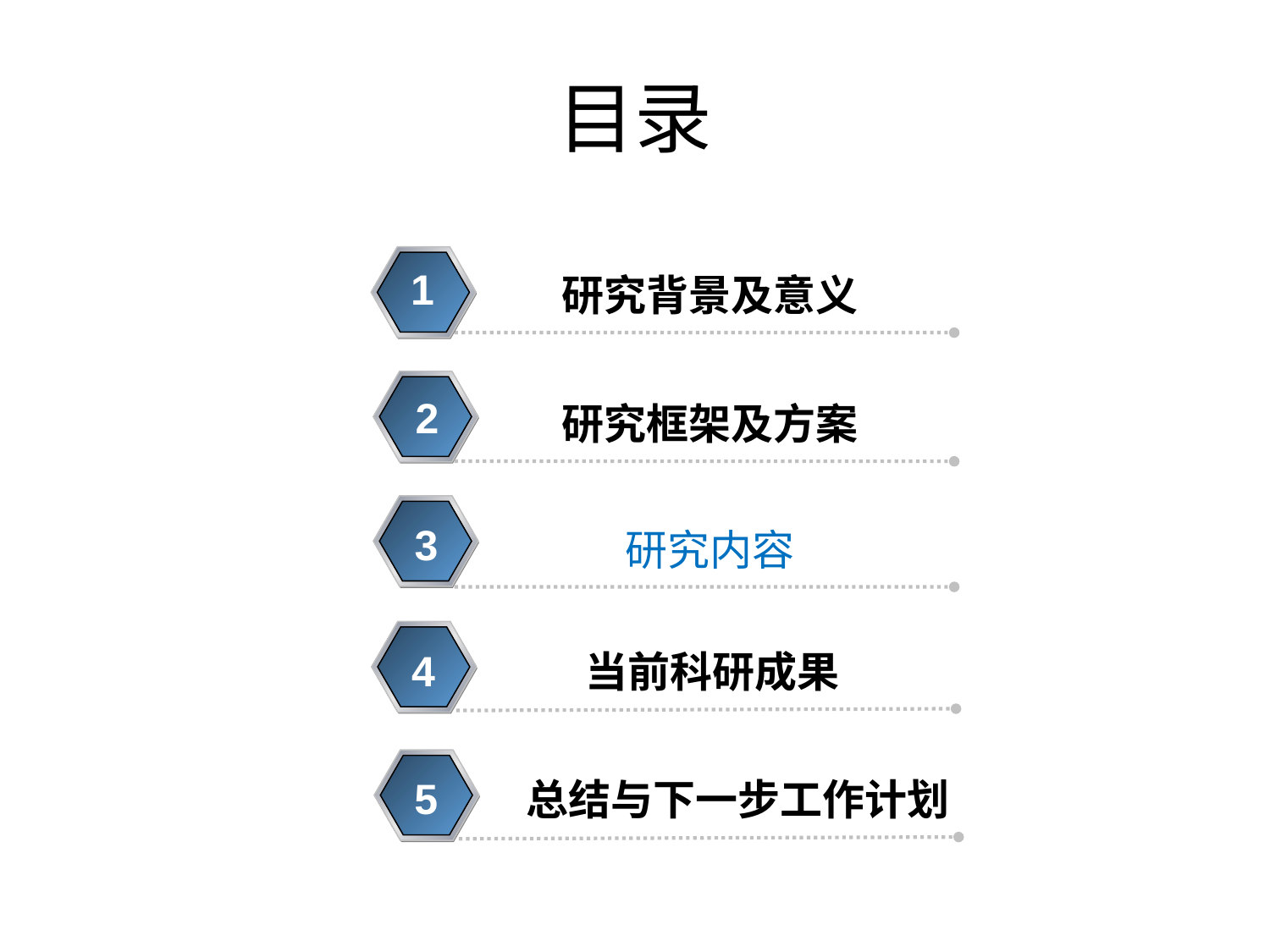

# 目录

1
研究背景及意义

2
研究框架及方案

3
研究内容

4
当前科研成果

5
总结与下一步工作计划

8